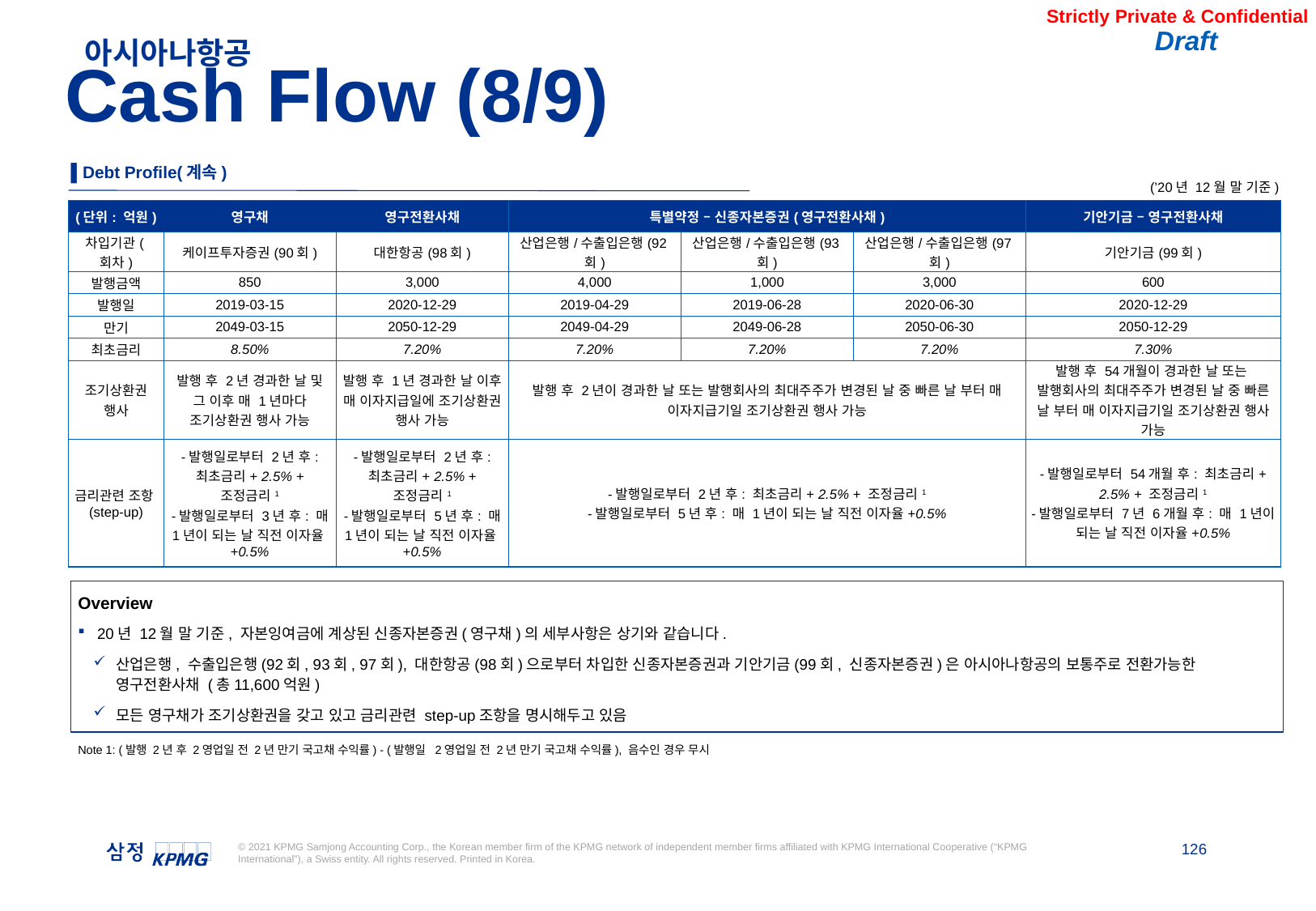

아시아나항공
Cash Flow (8/9)
▌Debt Profile(계속)

(’20년 12월 말 기준)
| (단위: 억원) | 영구채 | 영구전환사채 | 특별약정 – 신종자본증권(영구전환사채) |  |  | 기안기금 – 영구전환사채 |
| --- | --- | --- | --- | --- | --- | --- |
| 차입기관(회차) | 케이프투자증권(90회) | 대한항공(98회) | 산업은행/수출입은행(92회) | 산업은행/수출입은행(93회) | 산업은행/수출입은행(97회) | 기안기금(99회) |
| 발행금액 | 850 | 3,000 | 4,000 | 1,000 | 3,000 | 600 |
| 발행일 | 2019-03-15 | 2020-12-29 | 2019-04-29 | 2019-06-28 | 2020-06-30 | 2020-12-29 |
| 만기 | 2049-03-15 | 2050-12-29 | 2049-04-29 | 2049-06-28 | 2050-06-30 | 2050-12-29 |
| 최초금리 | 8.50% | 7.20% | 7.20% | 7.20% | 7.20% | 7.30% |
| 조기상환권 행사 | 발행 후 2년 경과한 날 및 그 이후 매 1년마다 조기상환권 행사 가능 | 발행 후 1년 경과한 날 이후 매 이자지급일에 조기상환권 행사 가능 | 발행 후 2년이 경과한 날 또는 발행회사의 최대주주가 변경된 날 중 빠른 날 부터 매 이자지급기일 조기상환권 행사 가능 |  |  | 발행 후 54개월이 경과한 날 또는 발행회사의 최대주주가 변경된 날 중 빠른 날 부터 매 이자지급기일 조기상환권 행사 가능 |
| 금리관련 조항 (step-up) | -발행일로부터 2년 후: 최초금리+ 2.5% + 조정금리1 -발행일로부터 3년 후: 매 1년이 되는 날 직전 이자율+0.5% | -발행일로부터 2년 후: 최초금리+ 2.5% + 조정금리1 -발행일로부터 5년 후: 매 1년이 되는 날 직전 이자율+0.5% | -발행일로부터 2년 후: 최초금리+ 2.5% + 조정금리1 -발행일로부터 5년 후: 매 1년이 되는 날 직전 이자율+0.5% |  |  | -발행일로부터 54개월 후: 최초금리+ 2.5% + 조정금리1 -발행일로부터 7년 6개월 후: 매 1년이 되는 날 직전 이자율+0.5% |
Overview
20년 12월 말 기준, 자본잉여금에 계상된 신종자본증권(영구채)의 세부사항은 상기와 같습니다.
산업은행, 수출입은행(92회, 93회, 97회), 대한항공(98회)으로부터 차입한 신종자본증권과 기안기금(99회, 신종자본증권)은 아시아나항공의 보통주로 전환가능한 영구전환사채 (총11,600억원)
모든 영구채가 조기상환권을 갖고 있고 금리관련 step-up조항을 명시해두고 있음

Note 1: (발행 2년 후 2영업일 전 2년 만기 국고채 수익률) - (발행일  2영업일 전 2년 만기 국고채 수익률), 음수인 경우 무시